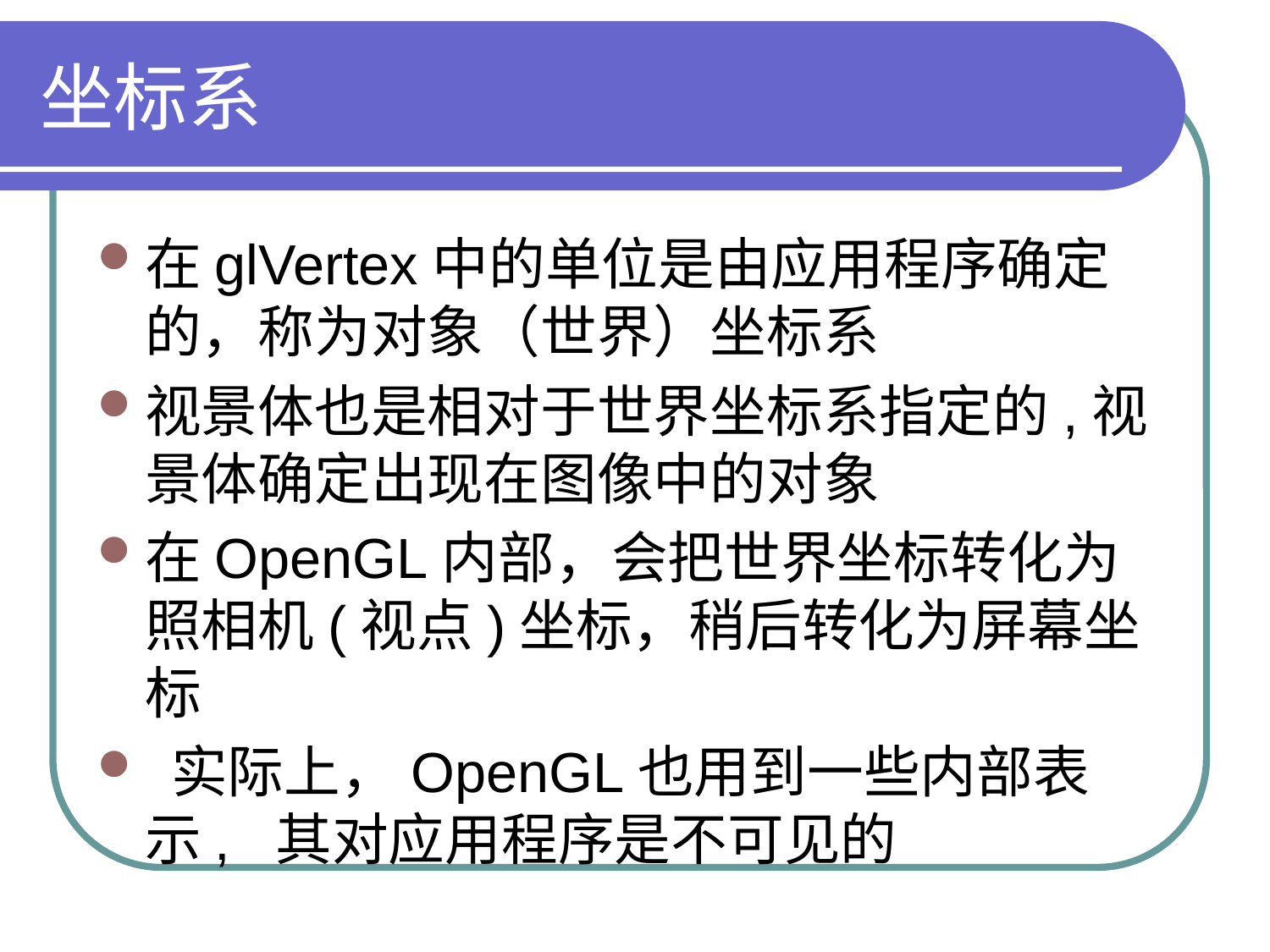

# 坐标系
在glVertex中的单位是由应用程序确定的，称为对象（世界）坐标系
视景体也是相对于世界坐标系指定的,视景体确定出现在图像中的对象
在OpenGL内部，会把世界坐标转化为照相机(视点)坐标，稍后转化为屏幕坐标
 实际上，OpenGL也用到一些内部表示,  其对应用程序是不可见的